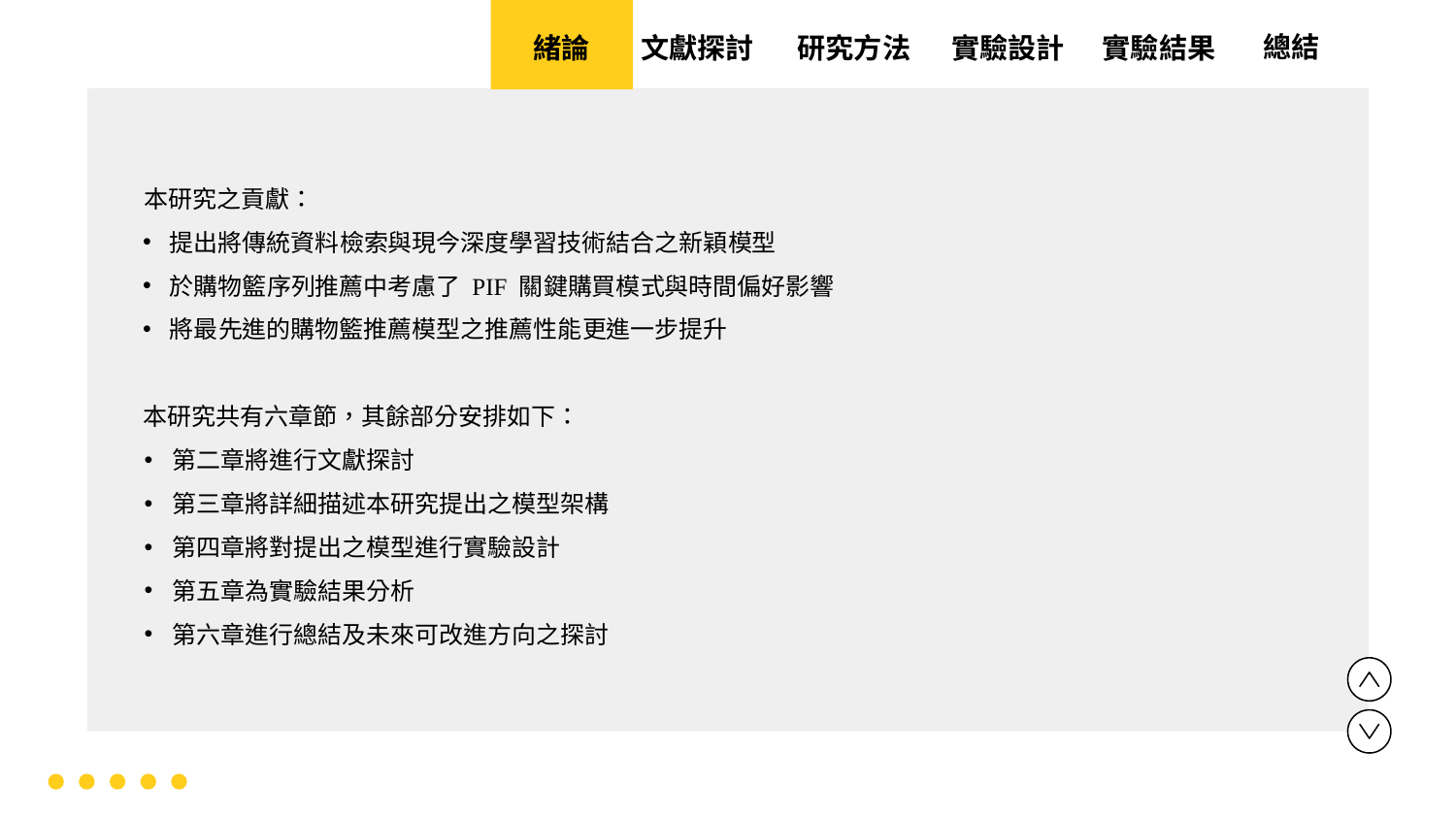

實驗設計
實驗結果
文獻探討
總結
緒論
研究方法
本研究之貢獻：
提出將傳統資料檢索與現今深度學習技術結合之新穎模型
於購物籃序列推薦中考慮了 PIF 關鍵購買模式與時間偏好影響
將最先進的購物籃推薦模型之推薦性能更進一步提升

本研究共有六章節，其餘部分安排如下：
第二章將進行文獻探討
第三章將詳細描述本研究提出之模型架構
第四章將對提出之模型進行實驗設計
第五章為實驗結果分析
第六章進行總結及未來可改進方向之探討